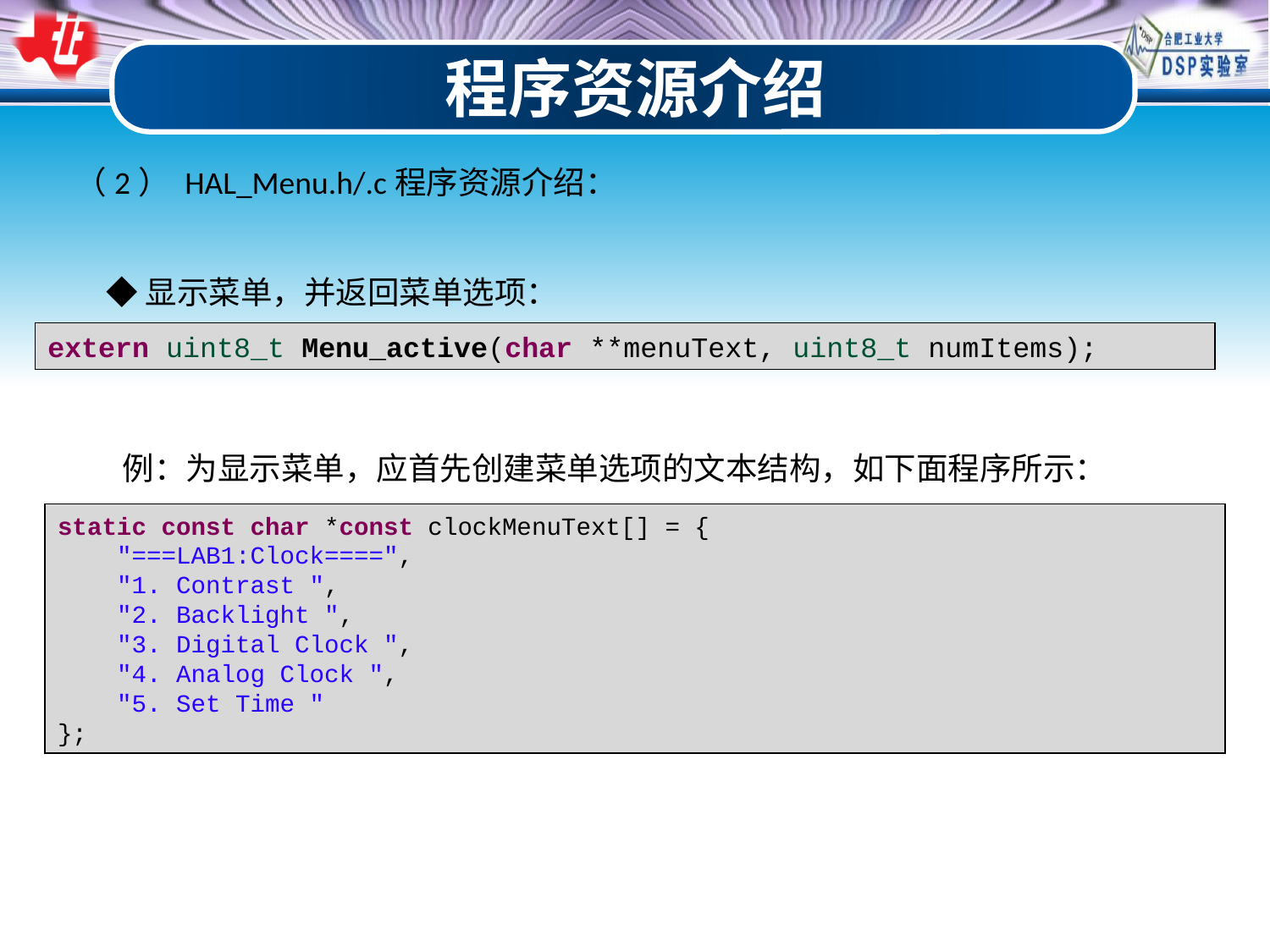

程序资源介绍
（2） HAL_Menu.h/.c程序资源介绍：
◆显示菜单，并返回菜单选项：
extern uint8_t Menu_active(char **menuText, uint8_t numItems);
例：为显示菜单，应首先创建菜单选项的文本结构，如下面程序所示：
static const char *const clockMenuText[] = {
    "===LAB1:Clock====",
    "1. Contrast ",
    "2. Backlight ",
    "3. Digital Clock ",
    "4. Analog Clock ",
    "5. Set Time "
};